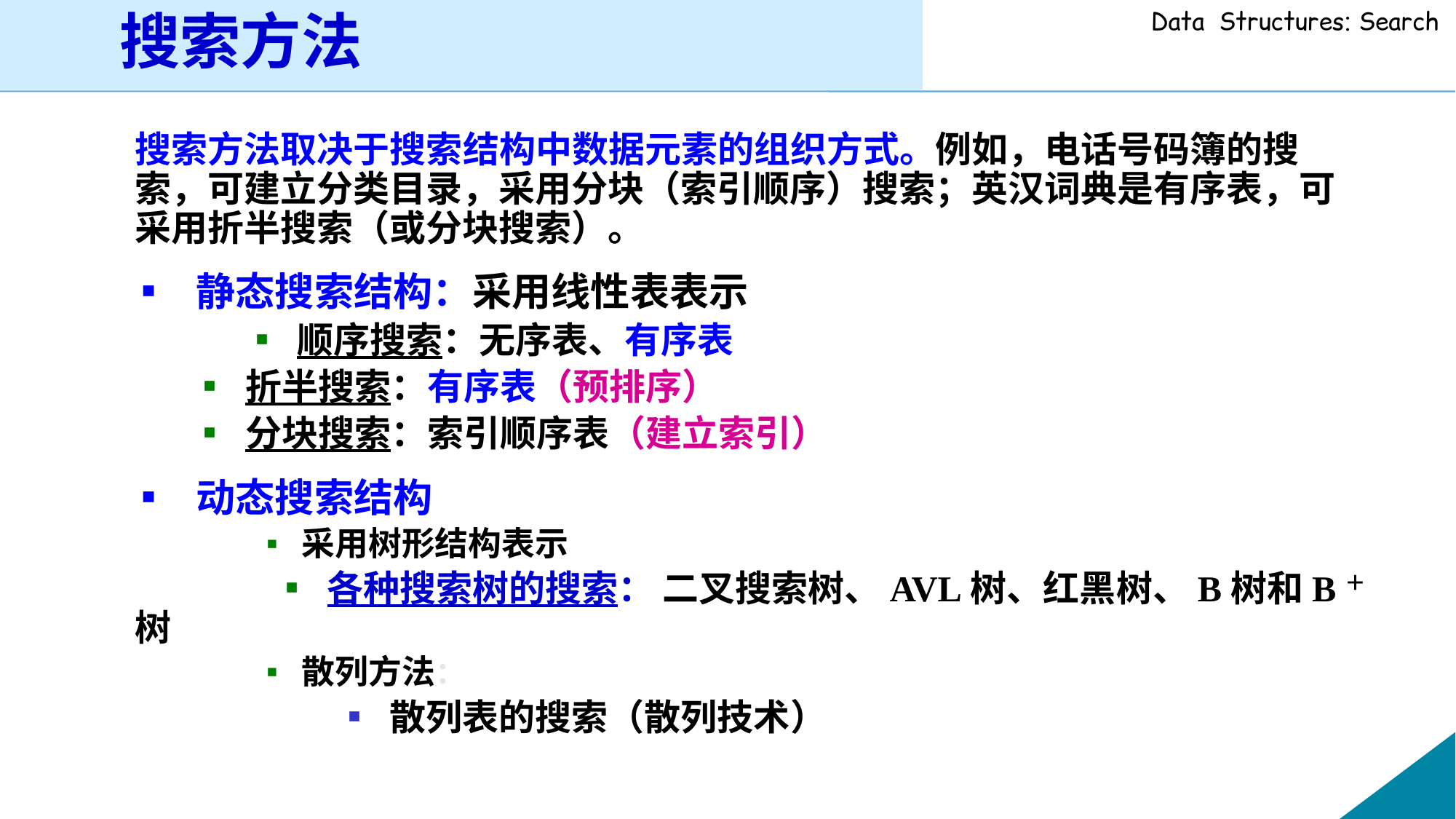

搜索方法
    搜索方法取决于搜索结构中数据元素的组织方式。例如，电话号码簿的搜索，可建立分类目录，采用分块（索引顺序）搜索；英汉词典是有序表，可采用折半搜索（或分块搜索）。

    ▪  静态搜索结构：采用线性表表示
		▪ 顺序搜索：无序表、有序表
            ▪ 折半搜索：有序表（预排序）
            ▪ 分块搜索：索引顺序表（建立索引）

    ▪  动态搜索结构
	▪ 采用树形结构表示
                      ▪ 各种搜索树的搜索： 二叉搜索树、AVL树、红黑树、B树和B＋树
	▪ 散列方法：
	              ▪ 散列表的搜索（散列技术）